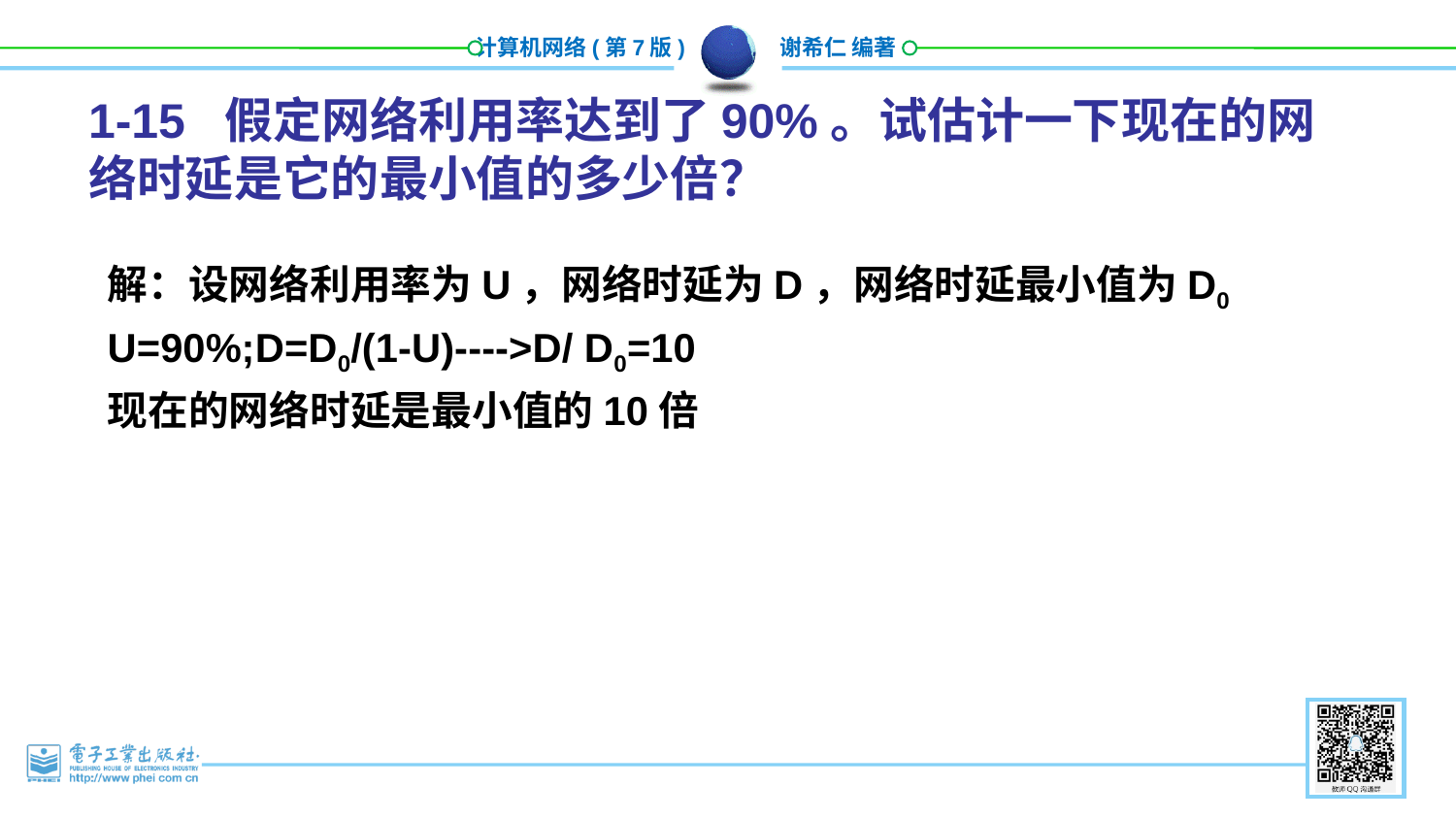

1-15  假定网络利用率达到了90%。试估计一下现在的网络时延是它的最小值的多少倍？
解：设网络利用率为U，网络时延为D，网络时延最小值为D0
U=90%;D=D0/(1-U)---->D/ D0=10
现在的网络时延是最小值的10倍